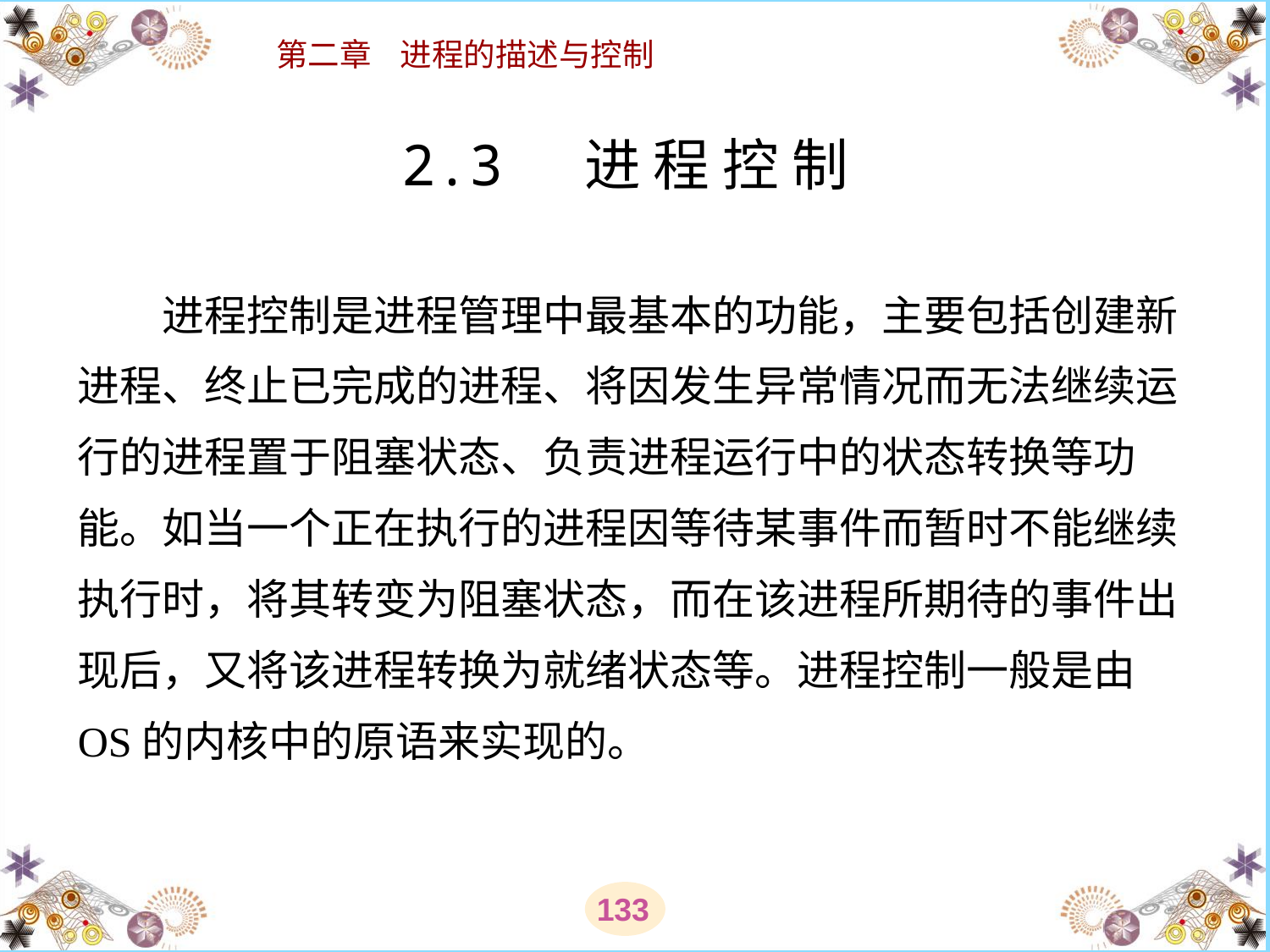

# 2.3  进 程 控 制 　　进程控制是进程管理中最基本的功能，主要包括创建新进程、终止已完成的进程、将因发生异常情况而无法继续运行的进程置于阻塞状态、负责进程运行中的状态转换等功能。如当一个正在执行的进程因等待某事件而暂时不能继续执行时，将其转变为阻塞状态，而在该进程所期待的事件出现后，又将该进程转换为就绪状态等。进程控制一般是由OS的内核中的原语来实现的。